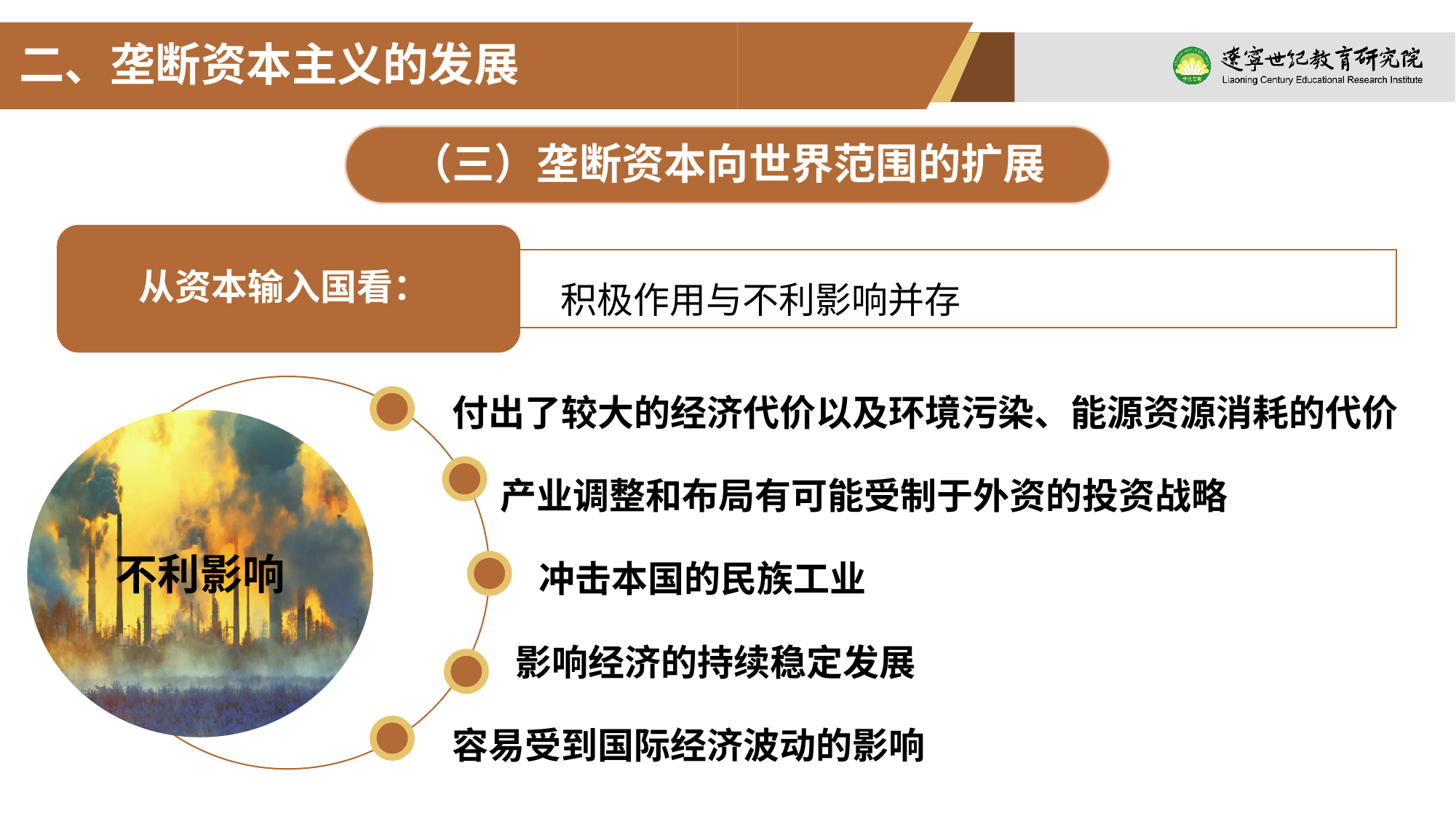

二、垄断资本主义的发展
（三）垄断资本向世界范围的扩展
从资本输入国看：
             积极作用与不利影响并存
付出了较大的经济代价以及环境污染、能源资源消耗的代价

产业调整和布局有可能受制于外资的投资战略

冲击本国的民族工业
不利影响

影响经济的持续稳定发展

容易受到国际经济波动的影响